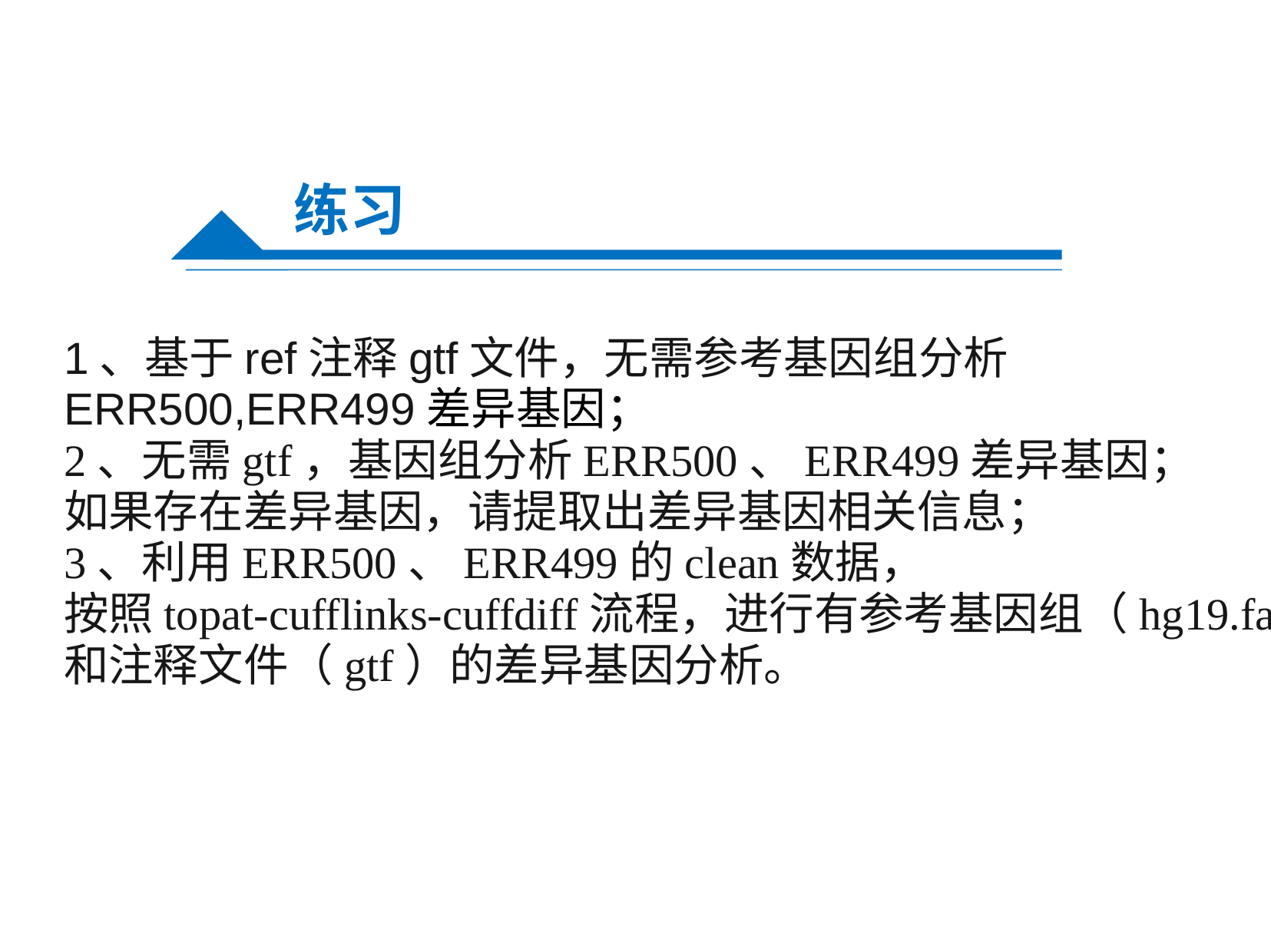

练习

1、基于ref注释gtf文件，无需参考基因组分析
ERR500,ERR499差异基因；
2、无需gtf，基因组分析ERR500、ERR499差异基因；
如果存在差异基因，请提取出差异基因相关信息；
3、利用ERR500、ERR499的clean数据，
按照topat-cufflinks-cuffdiff流程，进行有参考基因组（hg19.fa）
和注释文件（gtf）的差异基因分析。